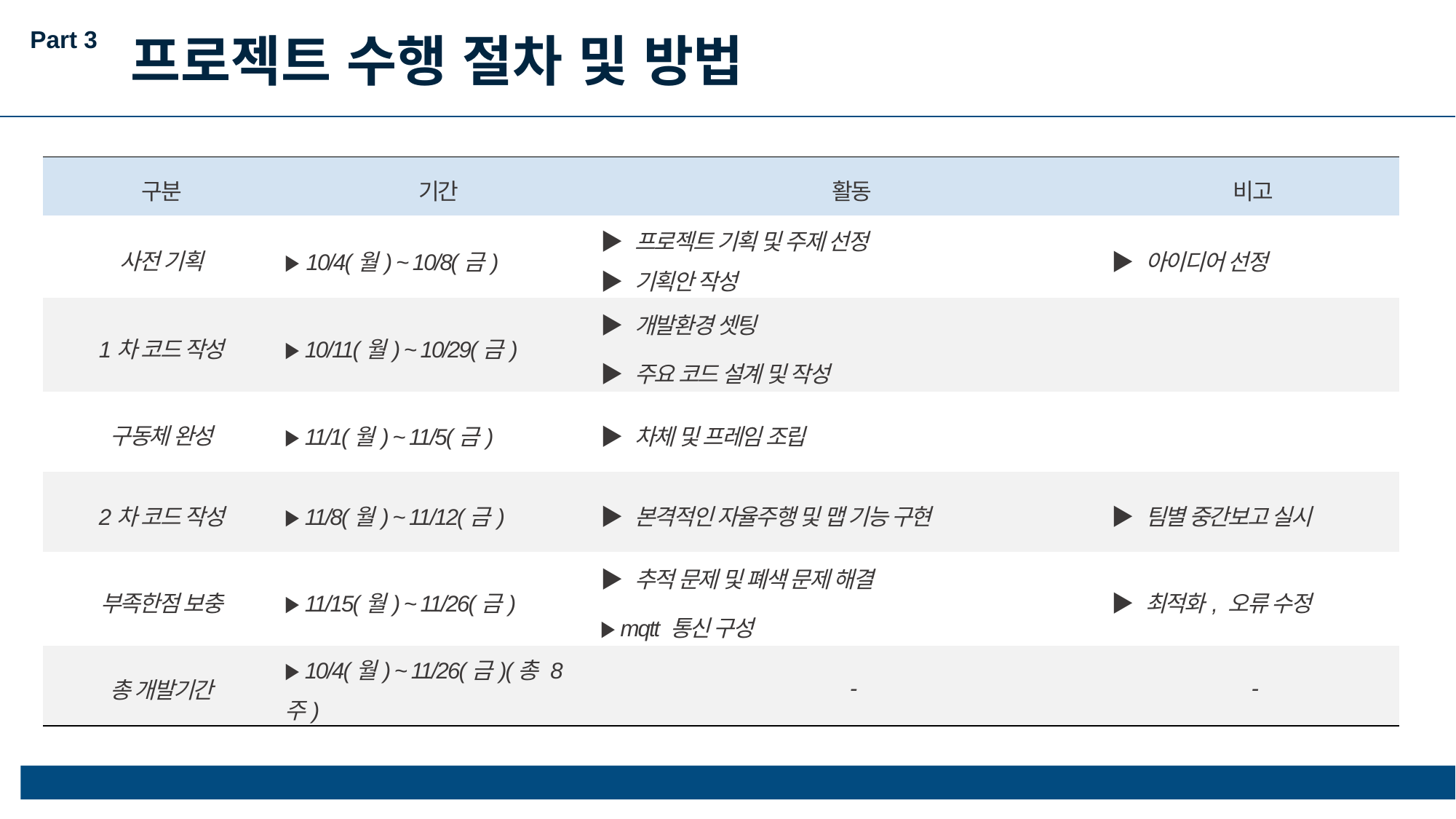

Part 3
프로젝트 수행 절차 및 방법
| 구분 | 기간 | 활동 | 비고 |
| --- | --- | --- | --- |
| 사전 기획 | ▶ 10/4(월) ~ 10/8(금) | ▶ 프로젝트 기획 및 주제 선정 ▶ 기획안 작성 | ▶ 아이디어 선정 |
| 1차 코드 작성 | ▶ 10/11(월) ~ 10/29(금) | ▶ 개발환경 셋팅 ▶ 주요 코드 설계 및 작성 |  |
| 구동체 완성 | ▶ 11/1(월) ~ 11/5(금) | ▶ 차체 및 프레임 조립 |  |
| 2차 코드 작성 | ▶ 11/8(월) ~ 11/12(금) | ▶ 본격적인 자율주행 및 맵 기능 구현 | ▶ 팀별 중간보고 실시 |
| 부족한점 보충 | ▶ 11/15(월) ~ 11/26(금) | ▶ 추적 문제 및 폐색 문제 해결 ▶ mqtt 통신 구성 | ▶ 최적화, 오류 수정 |
| 총 개발기간 | ▶ 10/4(월) ~ 11/26(금)(총 8주) | - | - |